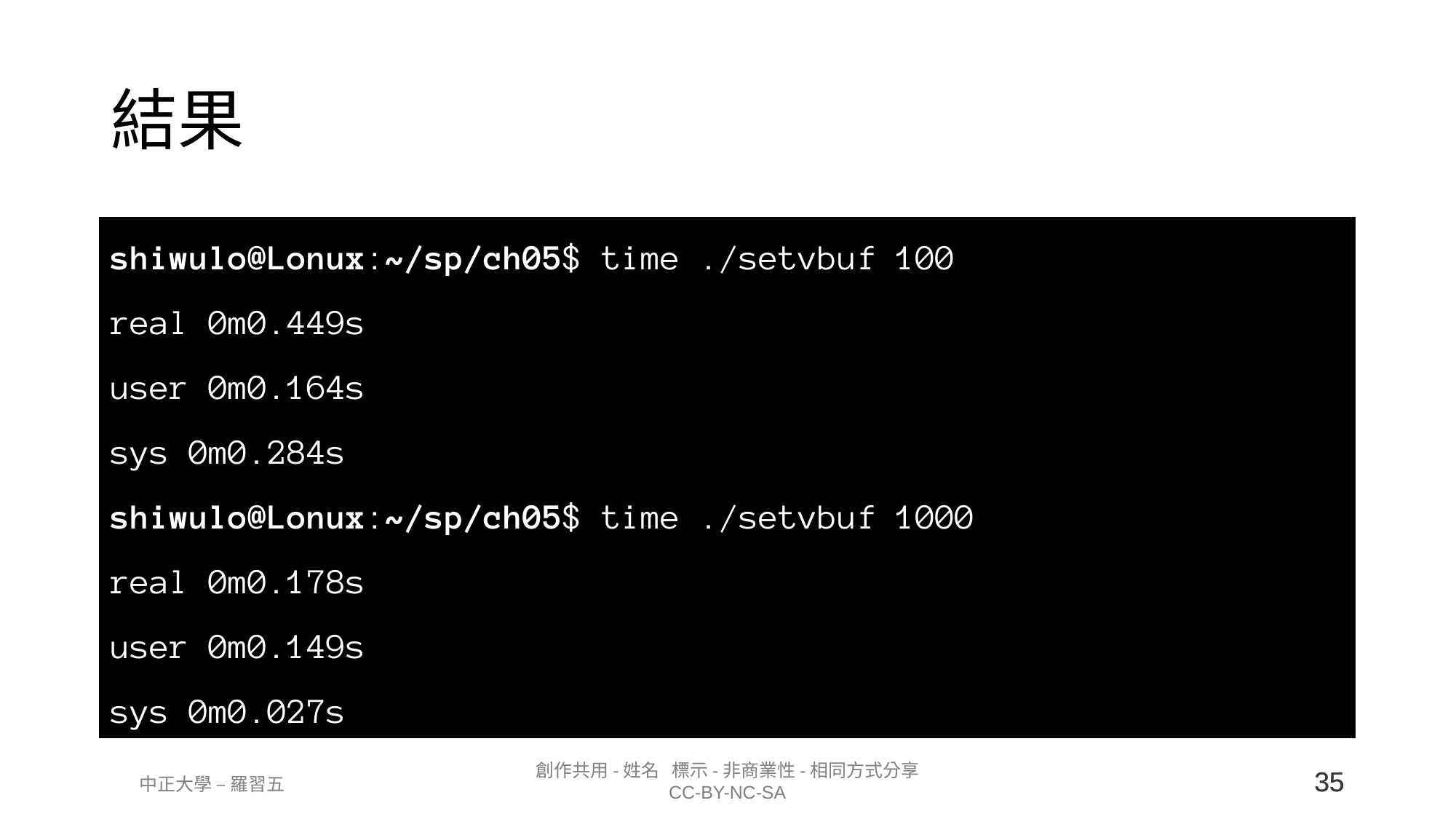

# 結果
shiwulo@Lonux:~/sp/ch05$ time ./setvbuf 100
real 0m0.449s
user 0m0.164s
sys 0m0.284s
shiwulo@Lonux:~/sp/ch05$ time ./setvbuf 1000
real 0m0.178s
user 0m0.149s
sys 0m0.027s